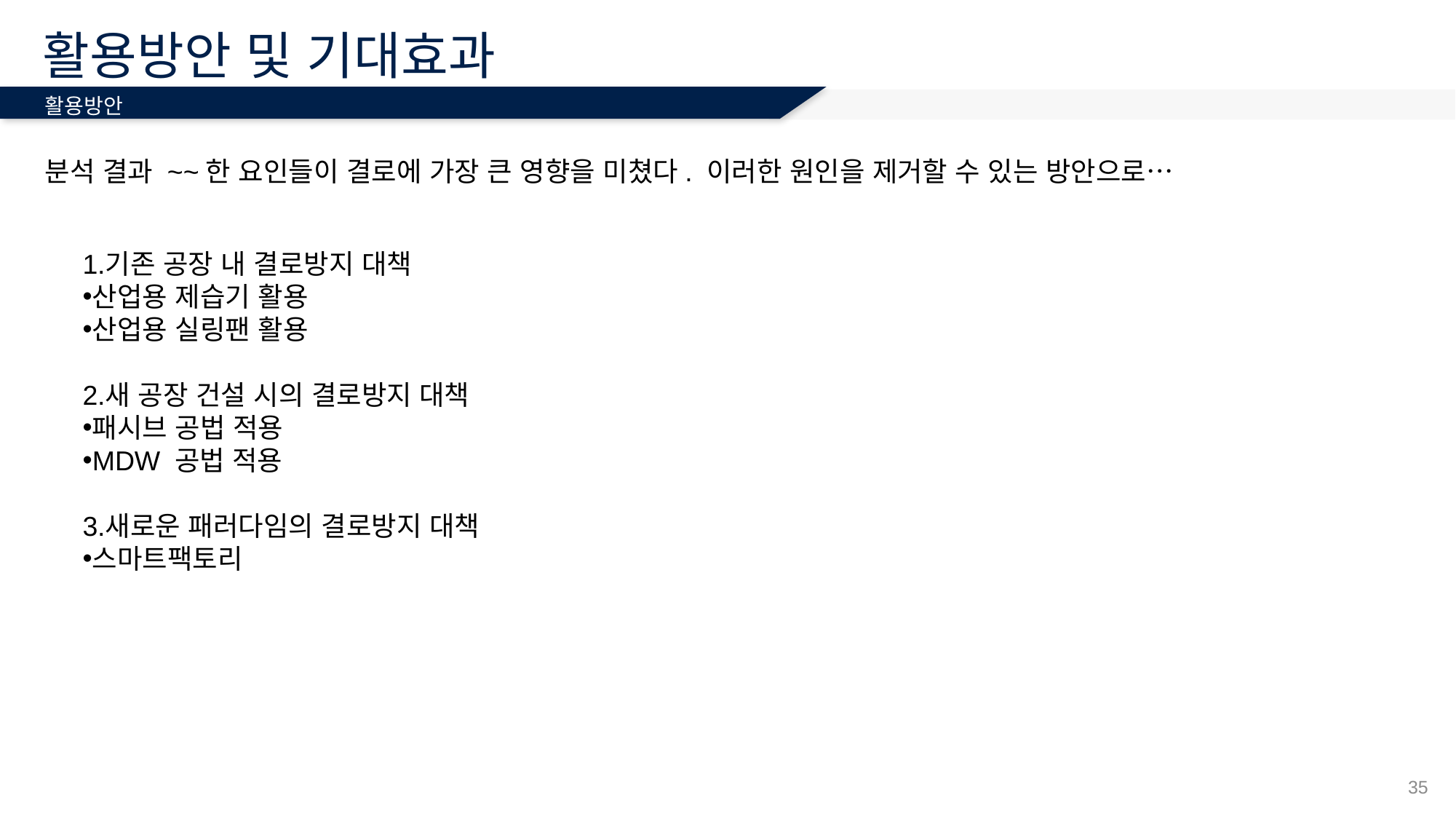

# 활용방안 및 기대효과
활용방안
분석 결과 ~~한 요인들이 결로에 가장 큰 영향을 미쳤다. 이러한 원인을 제거할 수 있는 방안으로…
기존 공장 내 결로방지 대책
산업용 제습기 활용
산업용 실링팬 활용

새 공장 건설 시의 결로방지 대책
패시브 공법 적용
MDW 공법 적용

새로운 패러다임의 결로방지 대책
스마트팩토리

35